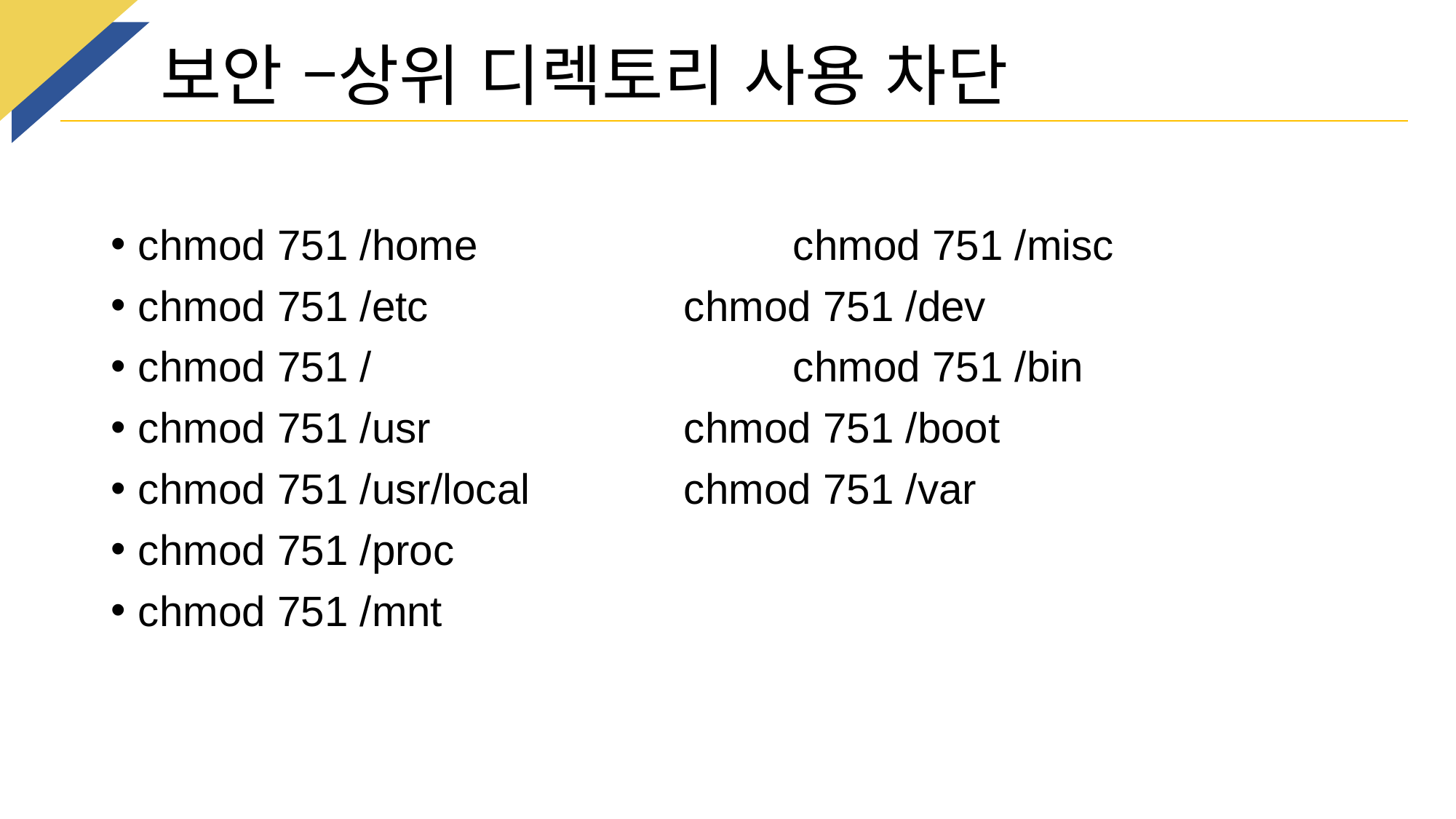

보안 –상위 디렉토리 사용 차단
chmod 751 /home	 		chmod 751 /misc
chmod 751 /etc	 		chmod 751 /dev
chmod 751 /	 	 		chmod 751 /bin
chmod 751 /usr	 		chmod 751 /boot
chmod 751 /usr/local		chmod 751 /var
chmod 751 /proc
chmod 751 /mnt